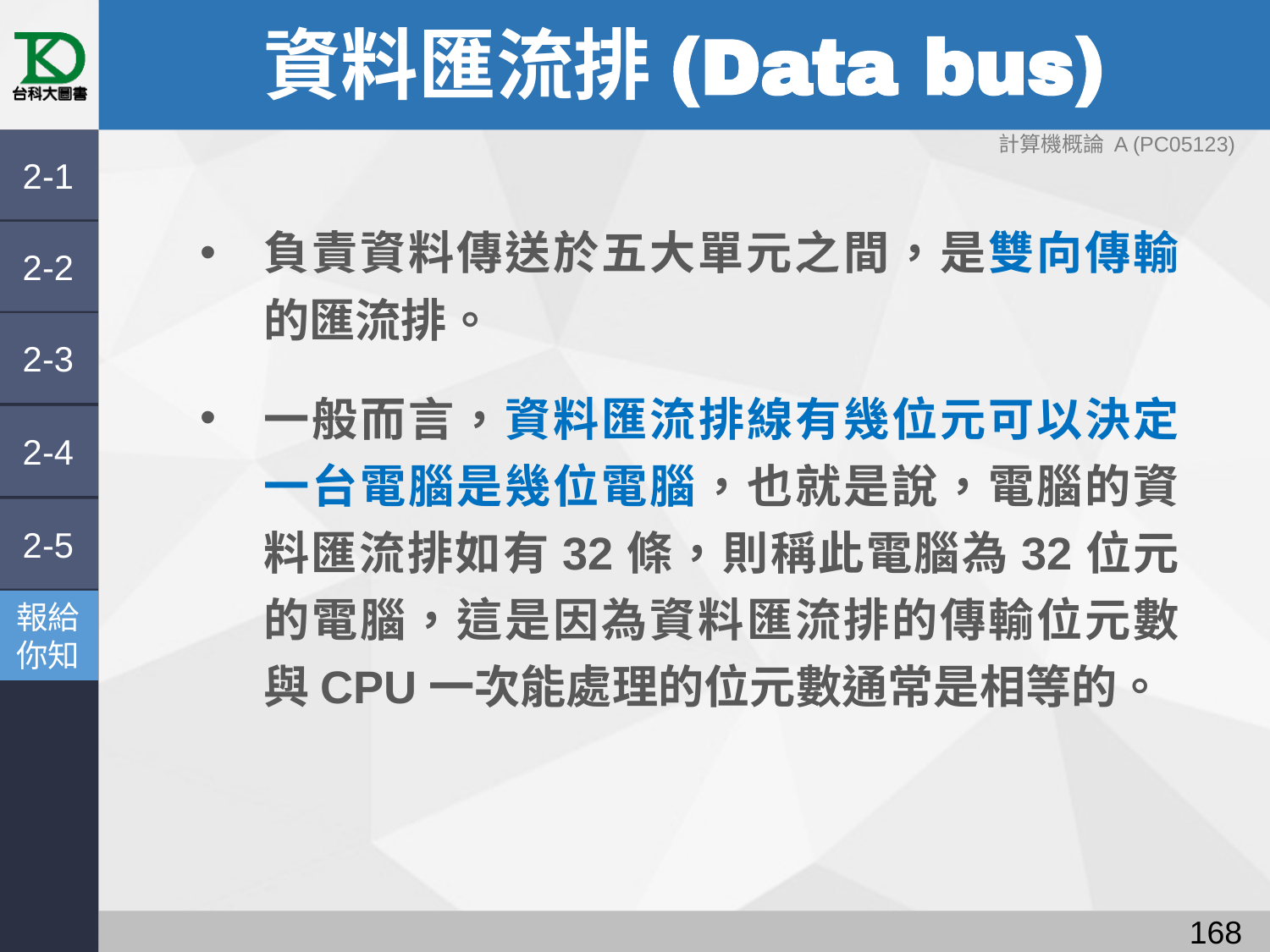

# 資料匯流排(Data bus)
計算機概論 A (PC05123)
2-1
負責資料傳送於五大單元之間，是雙向傳輸的匯流排。
一般而言，資料匯流排線有幾位元可以決定一台電腦是幾位電腦，也就是說，電腦的資料匯流排如有32條，則稱此電腦為32位元的電腦，這是因為資料匯流排的傳輸位元數與CPU一次能處理的位元數通常是相等的。
2-2
2-3
2-4
2-5
報給
你知
168